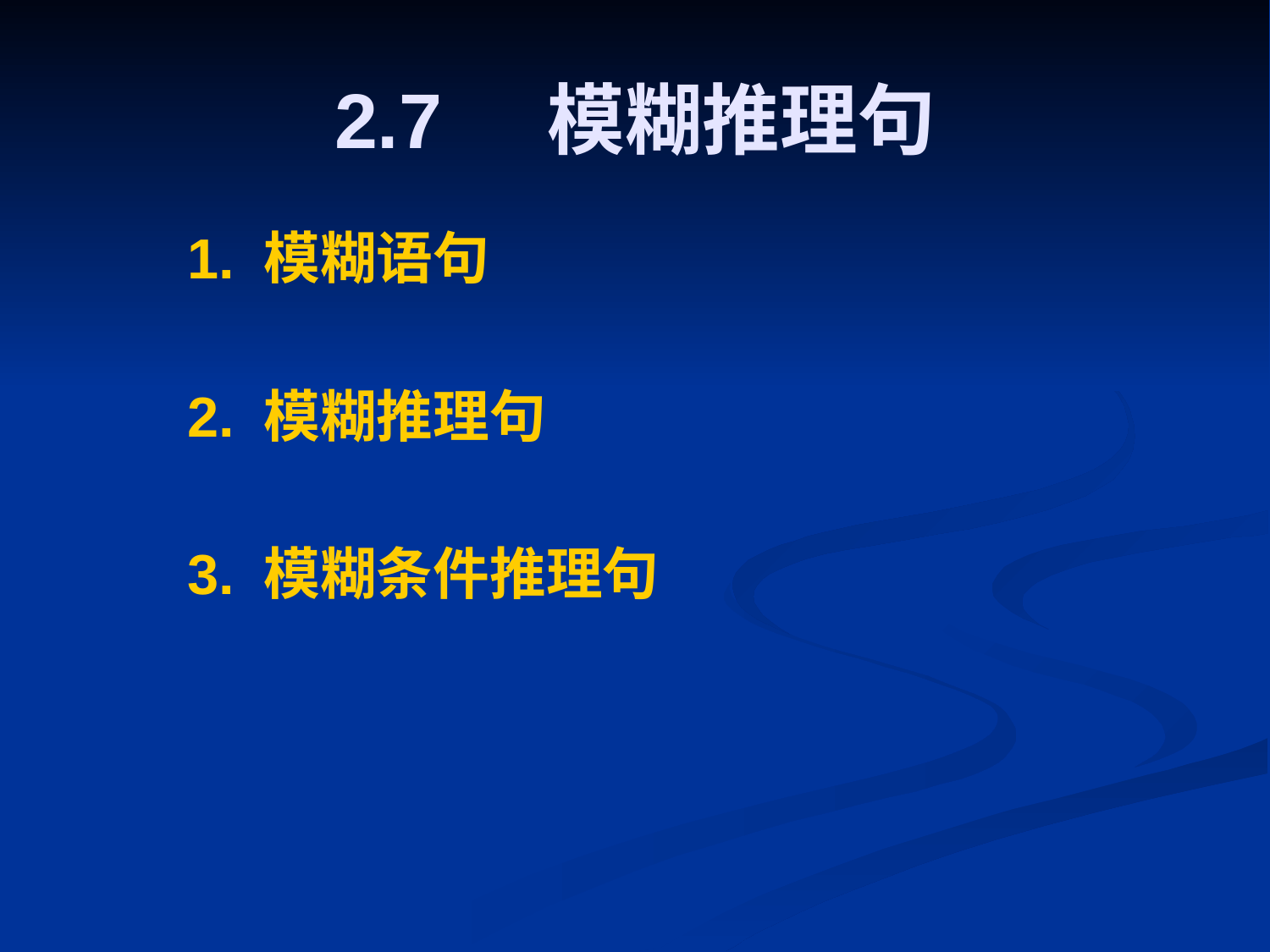

# 2.7    模糊推理句
1. 模糊语句

2. 模糊推理句

3. 模糊条件推理句